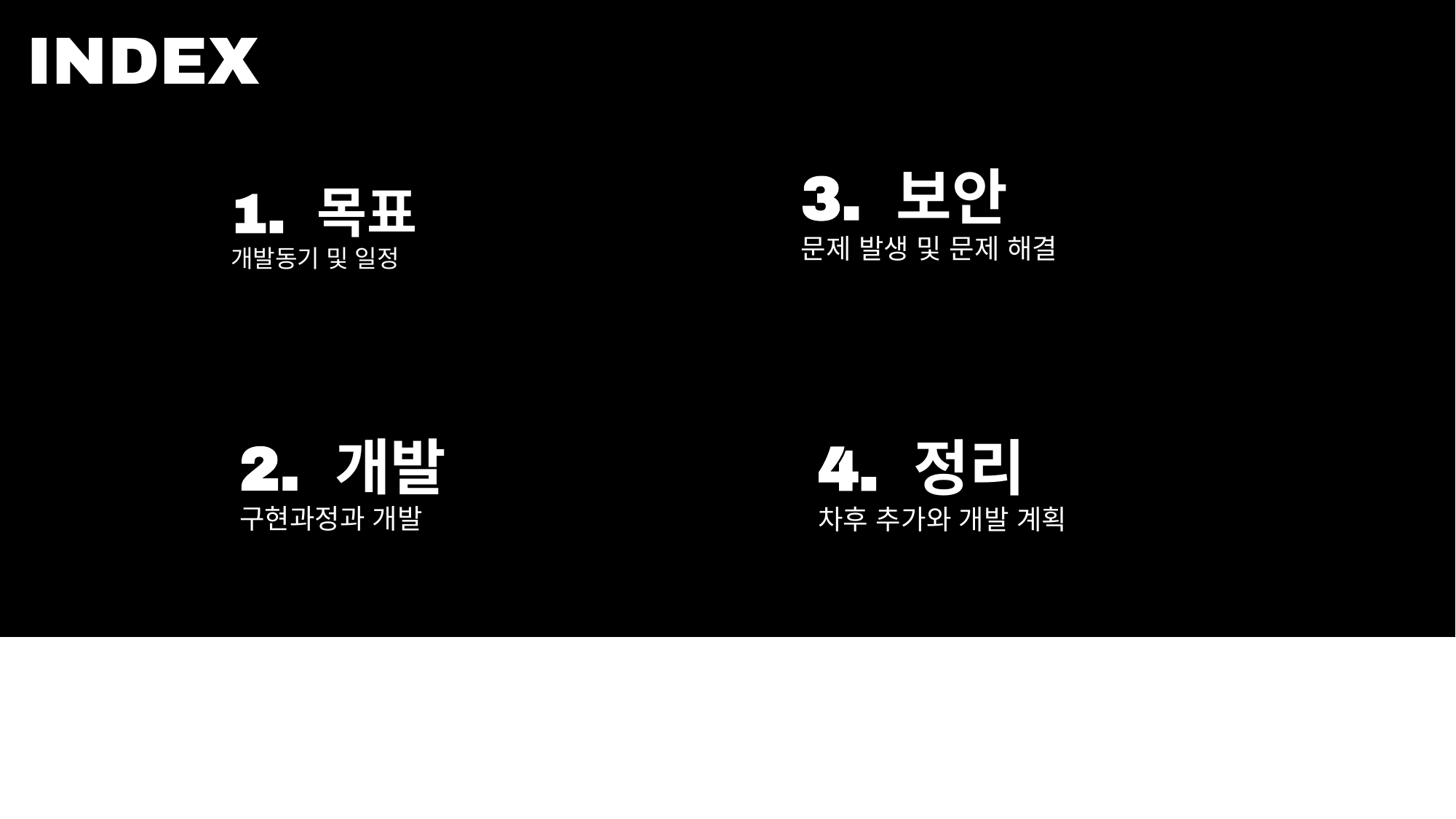

# INDEX
3. 보안
문제 발생 및 문제 해결
1. 목표
개발동기 및 일정

2. 개발
구현과정과 개발
4. 정리
차후 추가와 개발 계획